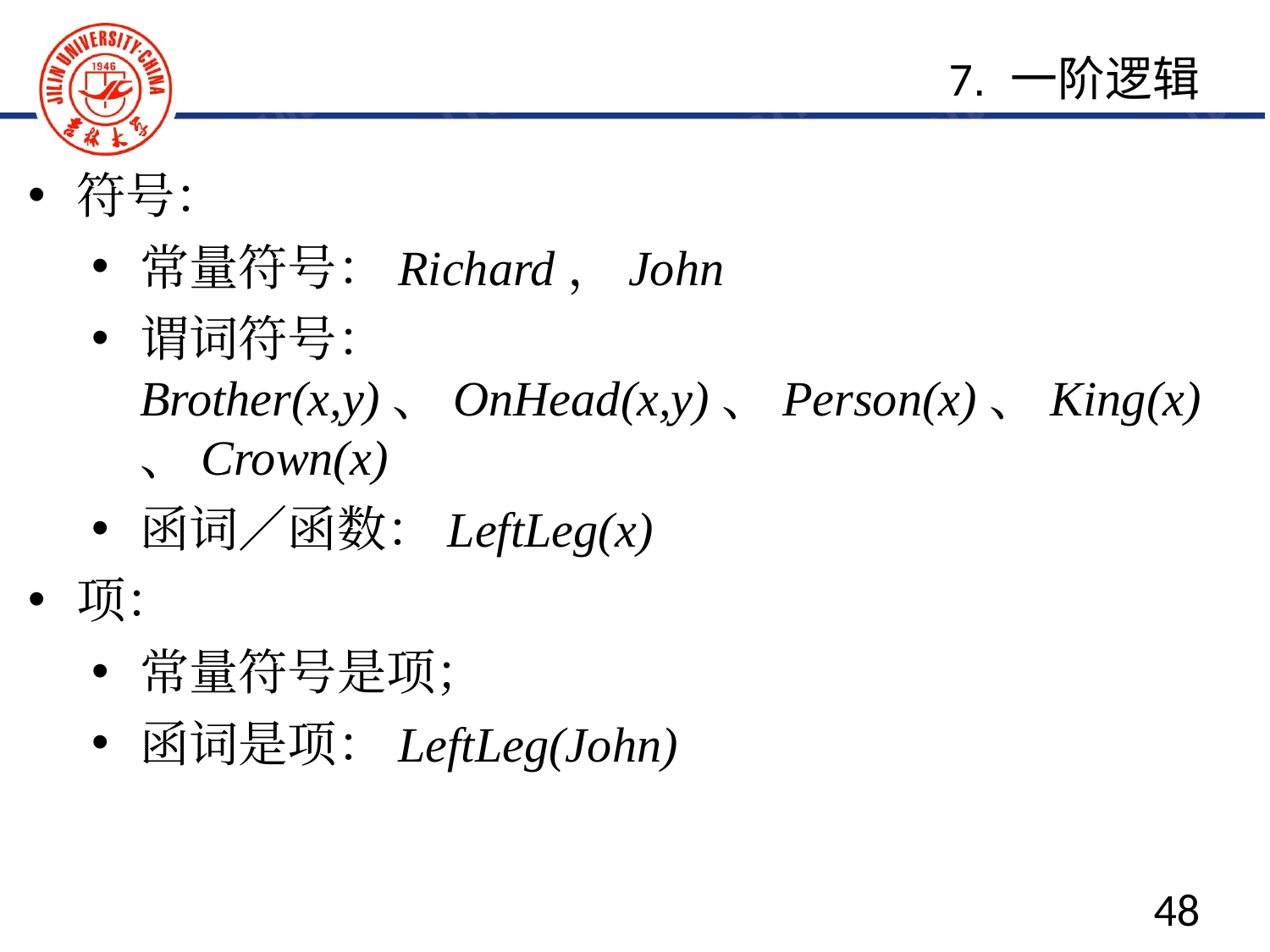

7. 一阶逻辑
符号：
常量符号：Richard，John
谓词符号：Brother(x,y)、OnHead(x,y)、Person(x)、King(x)、Crown(x)
函词／函数：LeftLeg(x)
项：
常量符号是项；
函词是项：LeftLeg(John)
48